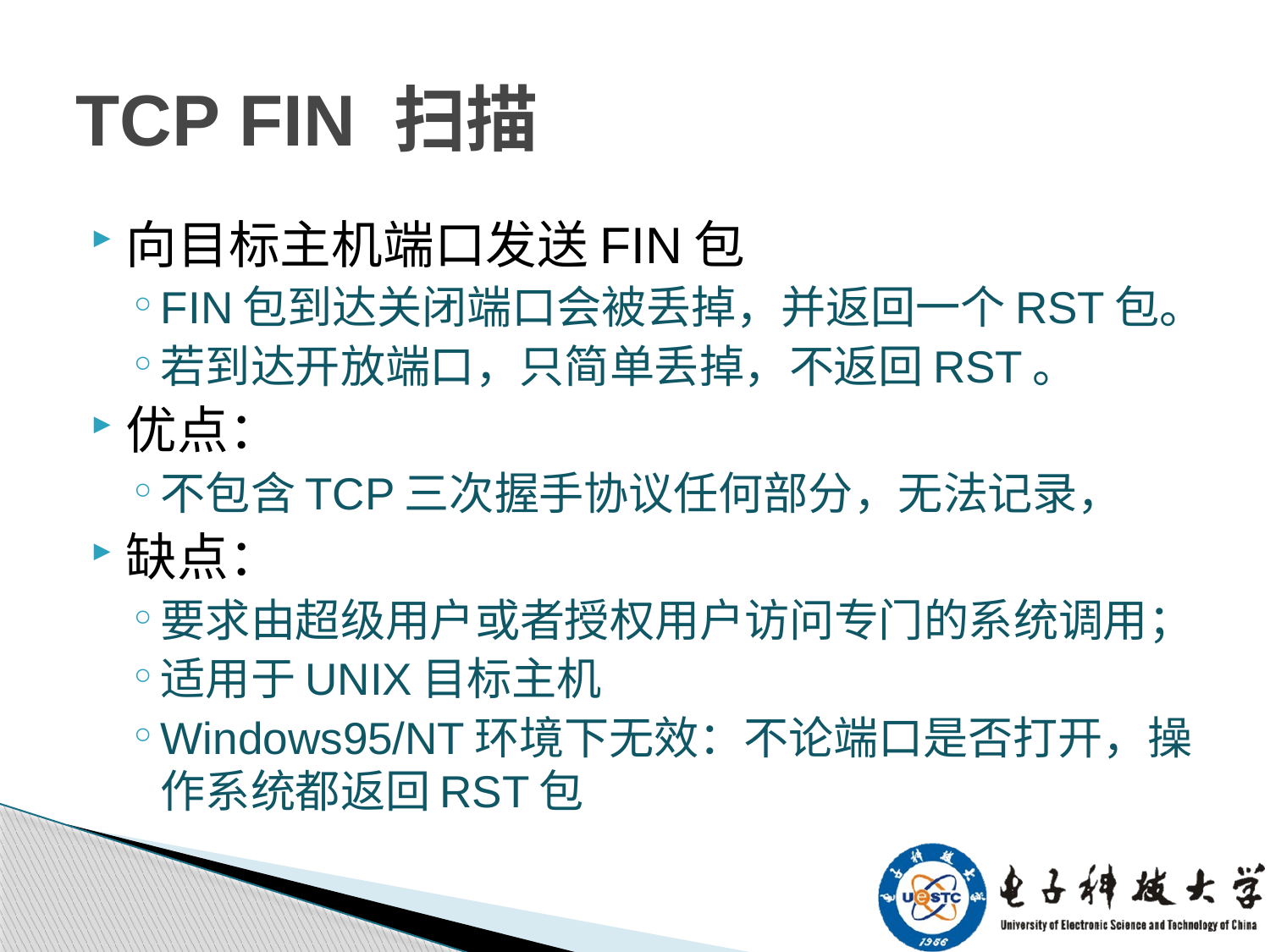

# TCP FIN 扫描
向目标主机端口发送FIN包
FIN包到达关闭端口会被丢掉，并返回一个RST包。
若到达开放端口，只简单丢掉，不返回RST。
优点：
不包含TCP三次握手协议任何部分，无法记录，
缺点：
要求由超级用户或者授权用户访问专门的系统调用；
适用于UNIX目标主机
Windows95/NT环境下无效：不论端口是否打开，操作系统都返回RST包
73